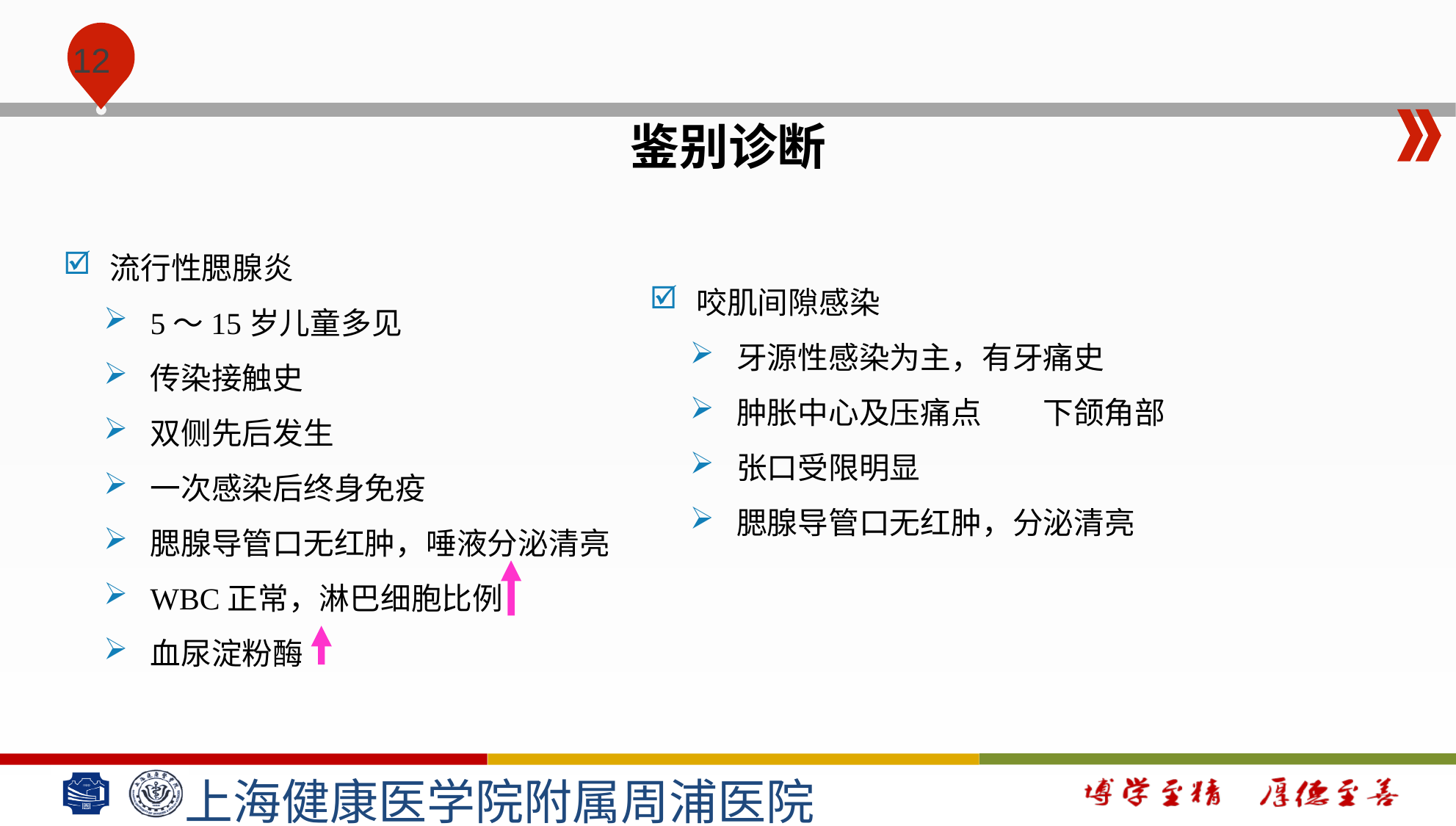

#

鉴别诊断
流行性腮腺炎
5～15岁儿童多见
传染接触史
双侧先后发生
一次感染后终身免疫
腮腺导管口无红肿，唾液分泌清亮
WBC正常，淋巴细胞比例
血尿淀粉酶
咬肌间隙感染
牙源性感染为主，有牙痛史
肿胀中心及压痛点         下颌角部
张口受限明显
腮腺导管口无红肿，分泌清亮